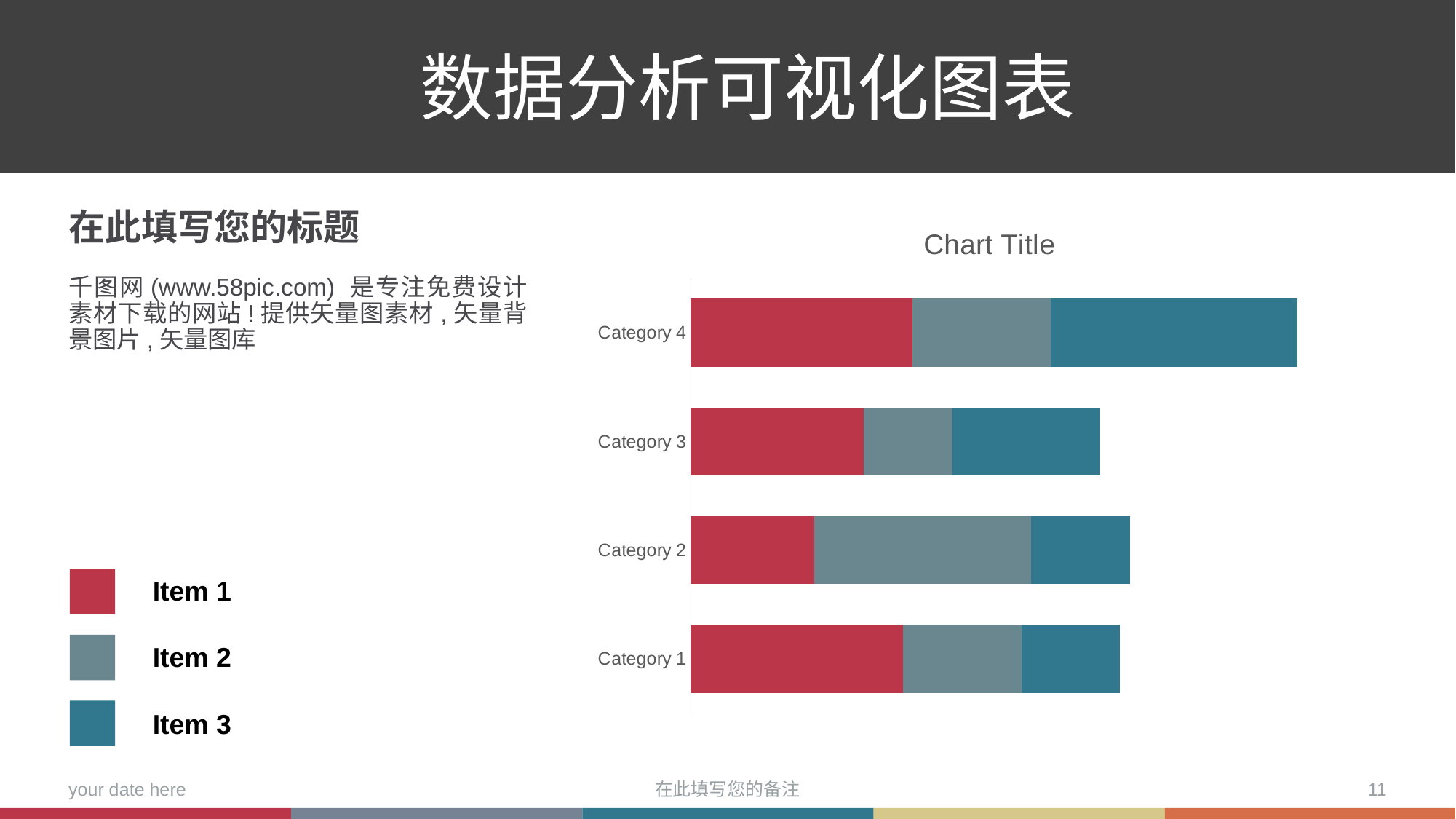

数据分析可视化图表
在此填写您的标题

### Chart:

| Category | Series 1 | Series 2 | Series 3 |
|---|---|---|---|
| Category 1 | 4.3 | 2.4 | 2.0 |
| Category 2 | 2.5 | 4.4 | 2.0 |
| Category 3 | 3.5 | 1.8 | 3.0 |
| Category 4 | 4.5 | 2.8 | 5.0 |
千图网(www.58pic.com) 是专注免费设计素材下载的网站!提供矢量图素材,矢量背景图片,矢量图库
Item 1

Item 2

Item 3
your date here
在此填写您的备注
11